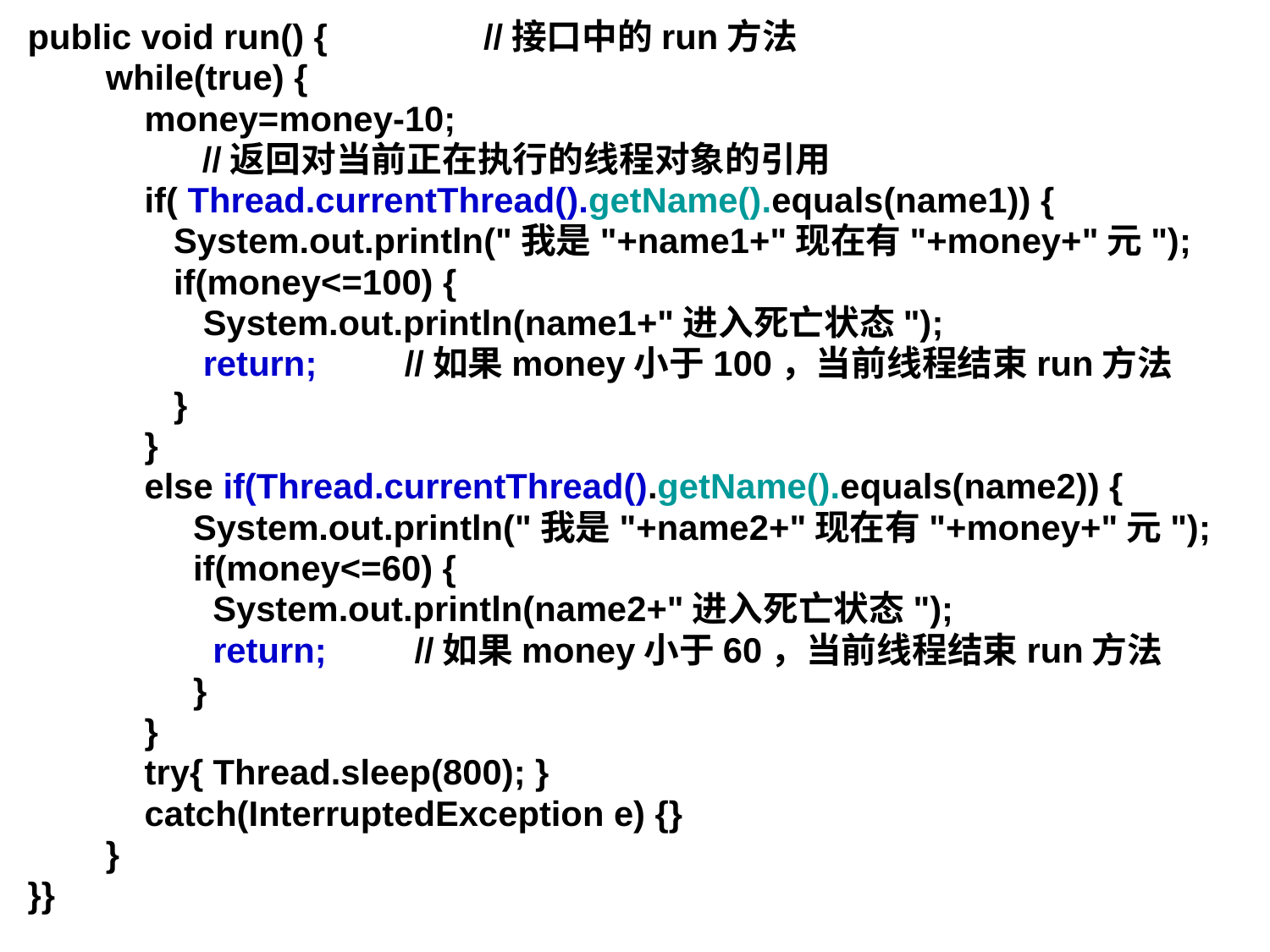

public void run() {                //接口中的run方法
        while(true) {
            money=money-10;
		//返回对当前正在执行的线程对象的引用
            if( Thread.currentThread().getName().equals(name1)) {
               System.out.println("我是"+name1+"现在有"+money+"元");
               if(money<=100) {
                  System.out.println(name1+"进入死亡状态");
                  return;         //如果money小于100，当前线程结束run方法
               }
            }
            else if(Thread.currentThread().getName().equals(name2)) {
                 System.out.println("我是"+name2+"现在有"+money+"元");
                 if(money<=60) {
                   System.out.println(name2+"进入死亡状态");
                   return;         //如果money小于60，当前线程结束run方法
                 }
            }
            try{ Thread.sleep(800); }
            catch(InterruptedException e) {}
        }
}}